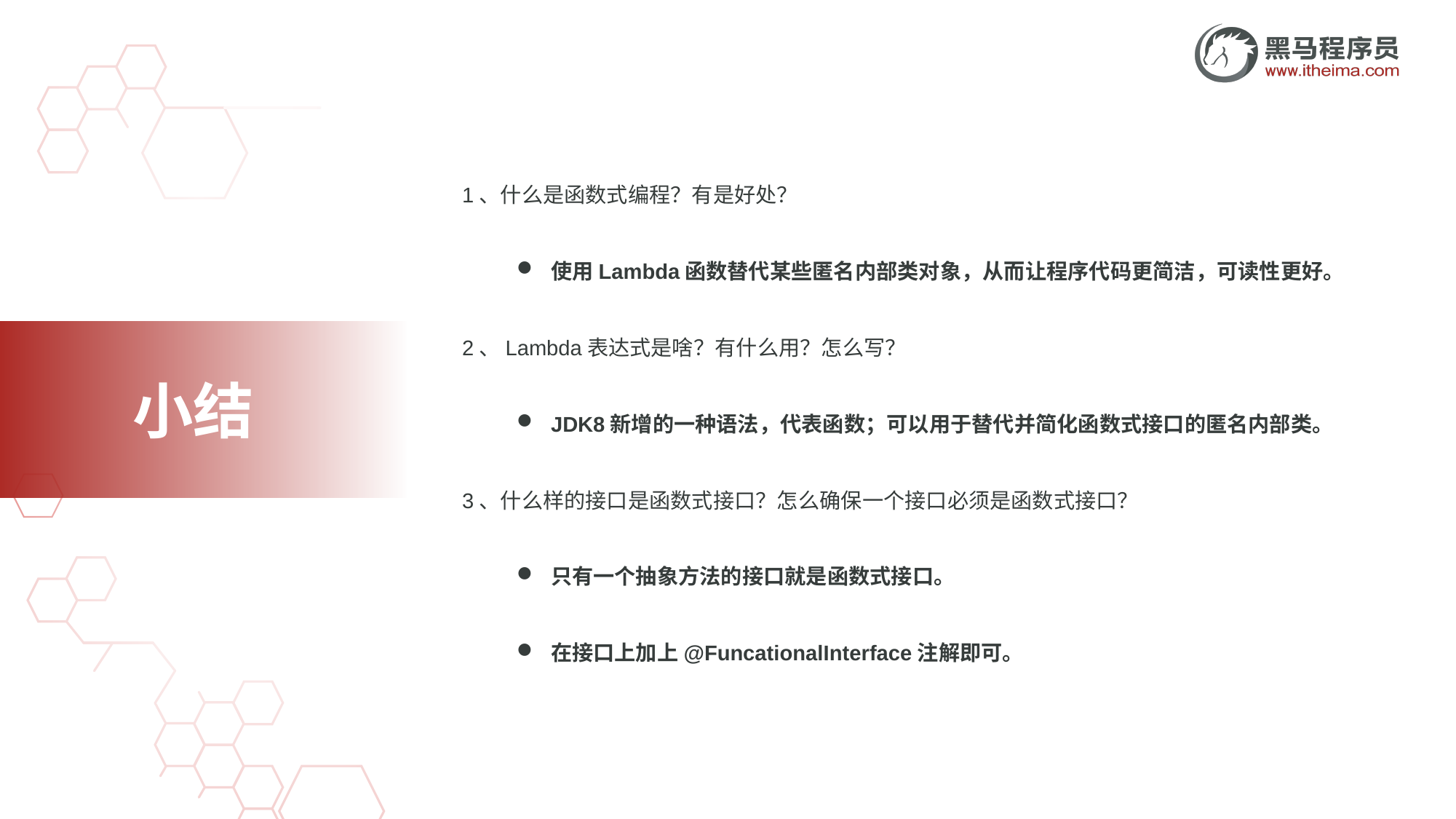

1、什么是函数式编程？有是好处？
使用Lambda函数替代某些匿名内部类对象，从而让程序代码更简洁，可读性更好。
2、Lambda表达式是啥？有什么用？怎么写？
JDK8新增的一种语法，代表函数；可以用于替代并简化函数式接口的匿名内部类。
3、什么样的接口是函数式接口？怎么确保一个接口必须是函数式接口？
只有一个抽象方法的接口就是函数式接口。
在接口上加上@FuncationalInterface注解即可。